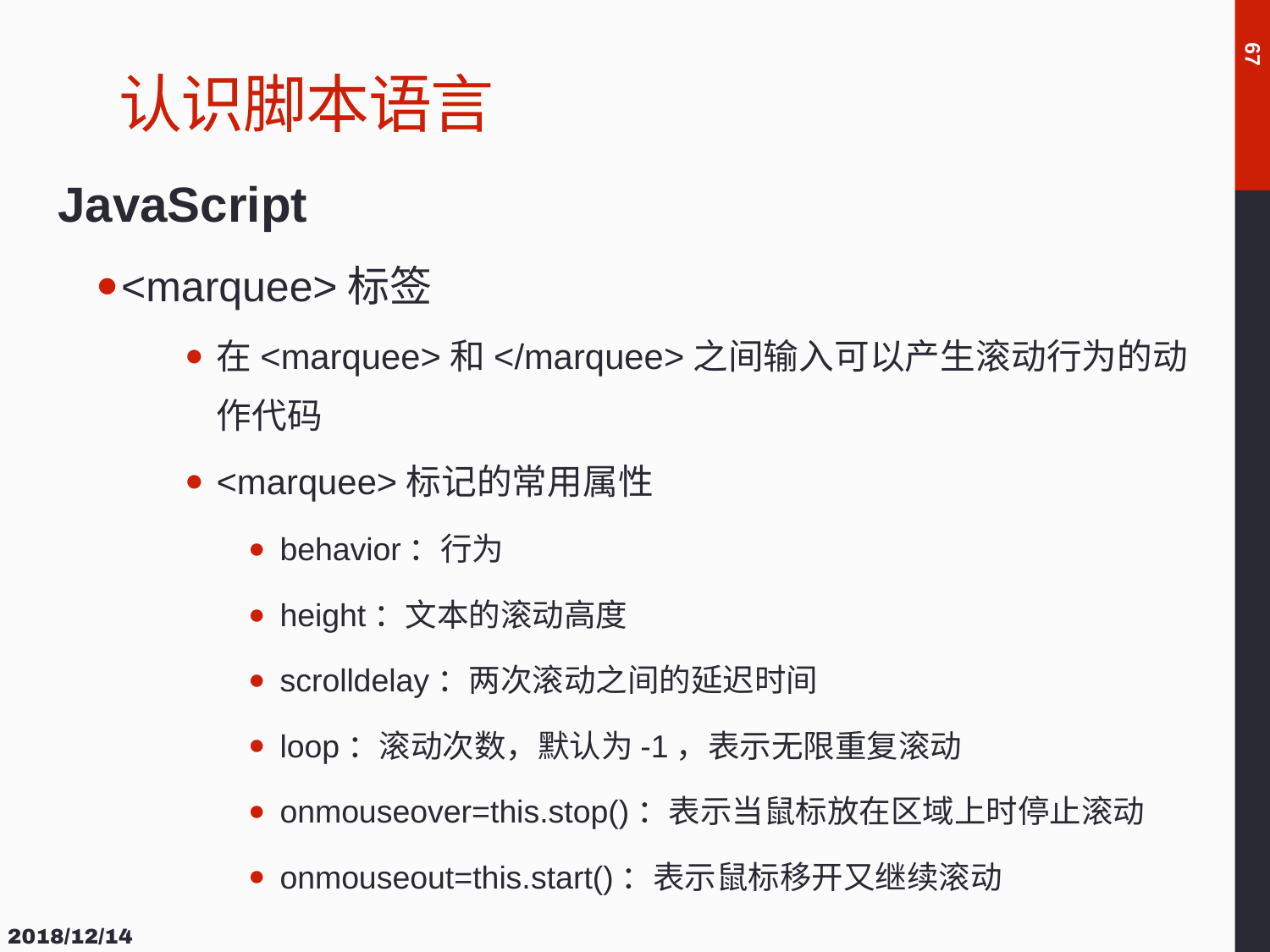

# 认识脚本语言
67
JavaScript
<marquee>标签
在<marquee>和</marquee>之间输入可以产生滚动行为的动作代码
<marquee>标记的常用属性
behavior：行为
height：文本的滚动高度
scrolldelay：两次滚动之间的延迟时间
loop：滚动次数，默认为-1，表示无限重复滚动
onmouseover=this.stop()：表示当鼠标放在区域上时停止滚动
onmouseout=this.start()：表示鼠标移开又继续滚动
2018/12/14